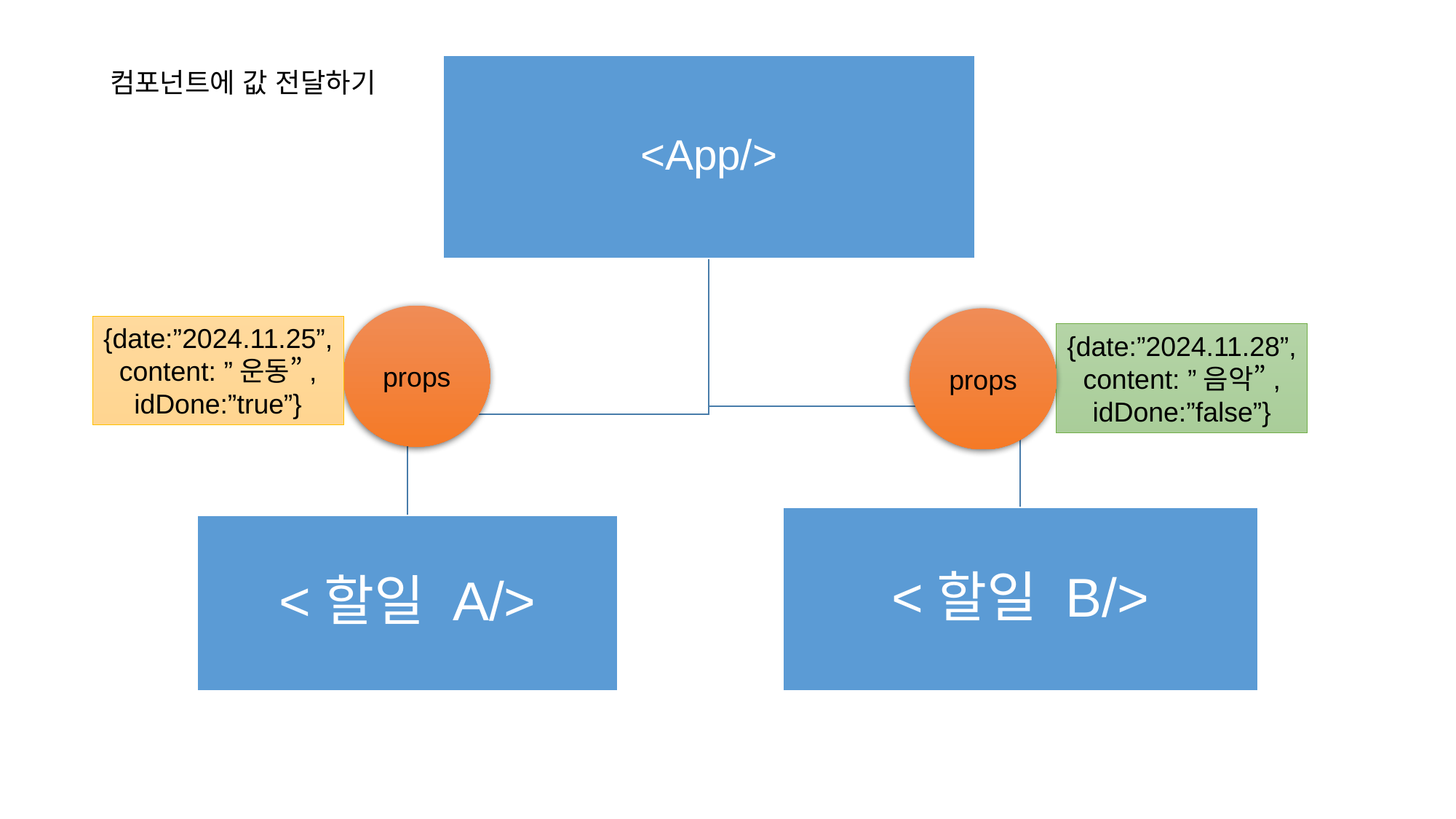

<App/>
<할일 A/>
<할일 B/>
컴포넌트에 값 전달하기
props
props
{date:”2024.11.25”,
content: ”운동”,
idDone:”true”}
{date:”2024.11.28”,
content: ”음악”,
idDone:”false”}